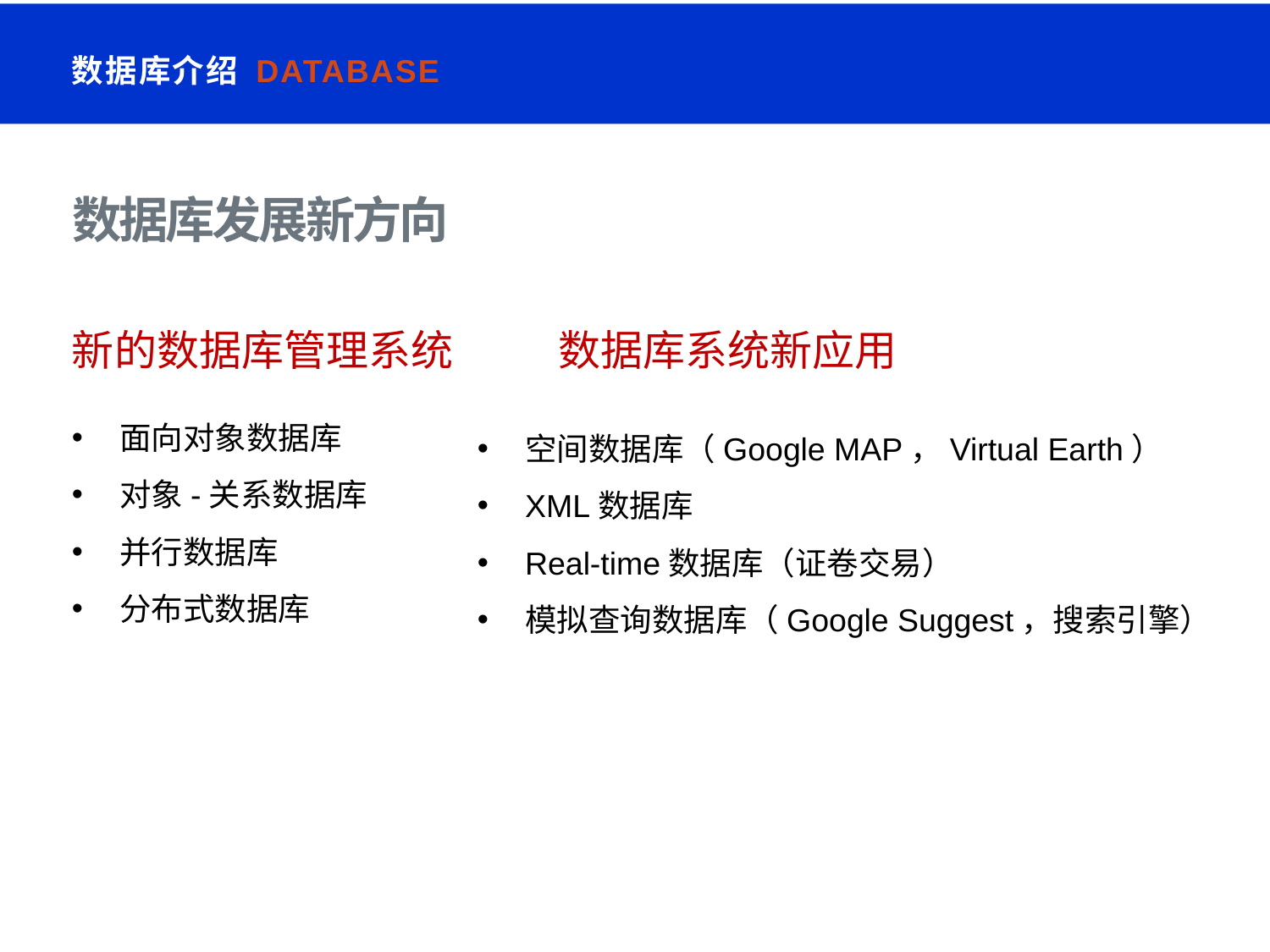

数据库介绍 Database
# 数据库发展新方向
新的数据库管理系统
数据库系统新应用
面向对象数据库
对象-关系数据库
并行数据库
分布式数据库
空间数据库（Google MAP，Virtual Earth）
XML数据库
Real-time数据库（证卷交易）
模拟查询数据库（Google Suggest，搜索引擎）